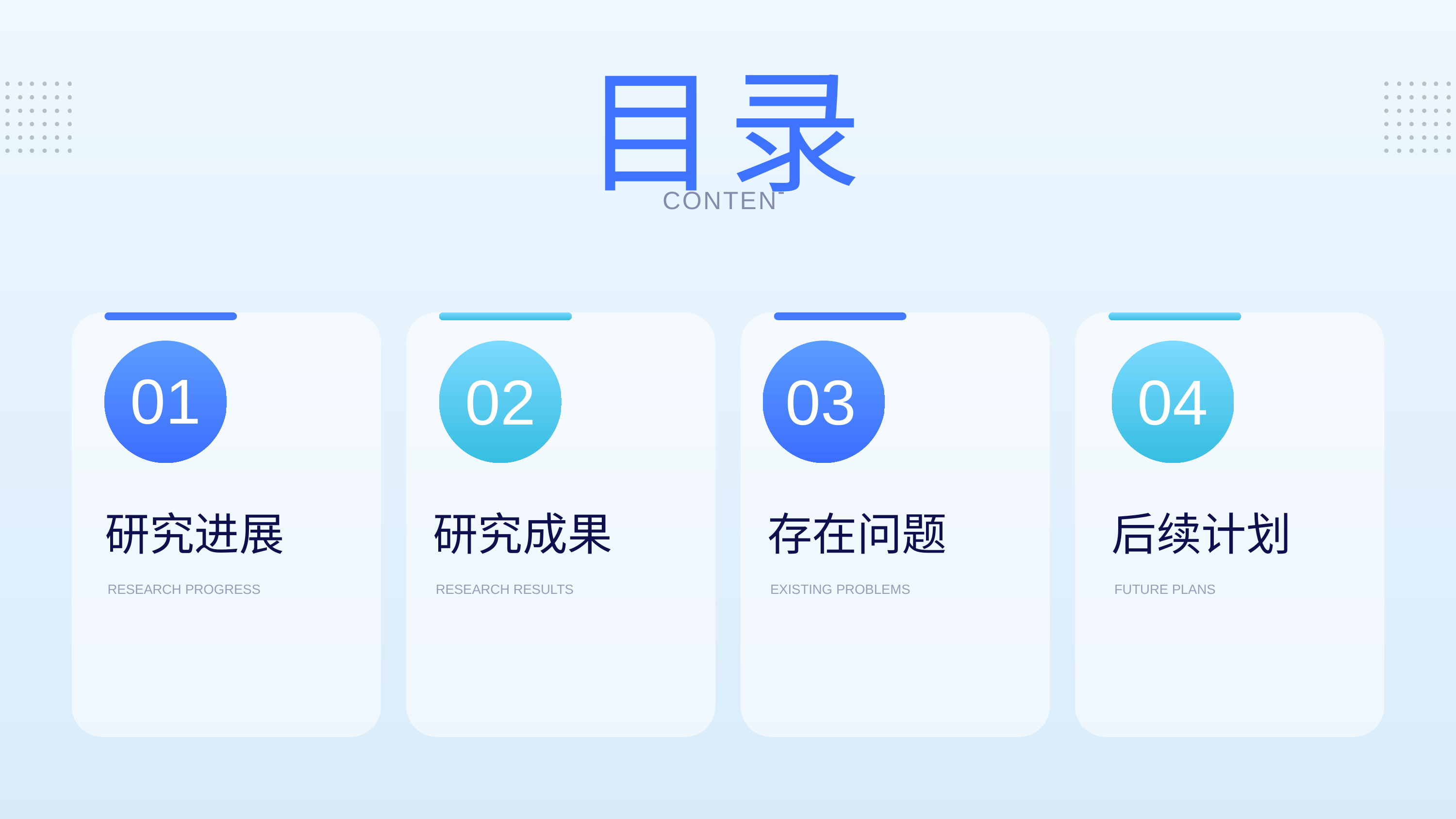

目录

CONTENT

01

02
03
04
研究进展
研究成果
存在问题
后续计划
RESEARCH PROGRESS
RESEARCH RESULTS
EXISTING PROBLEMS
FUTURE PLANS